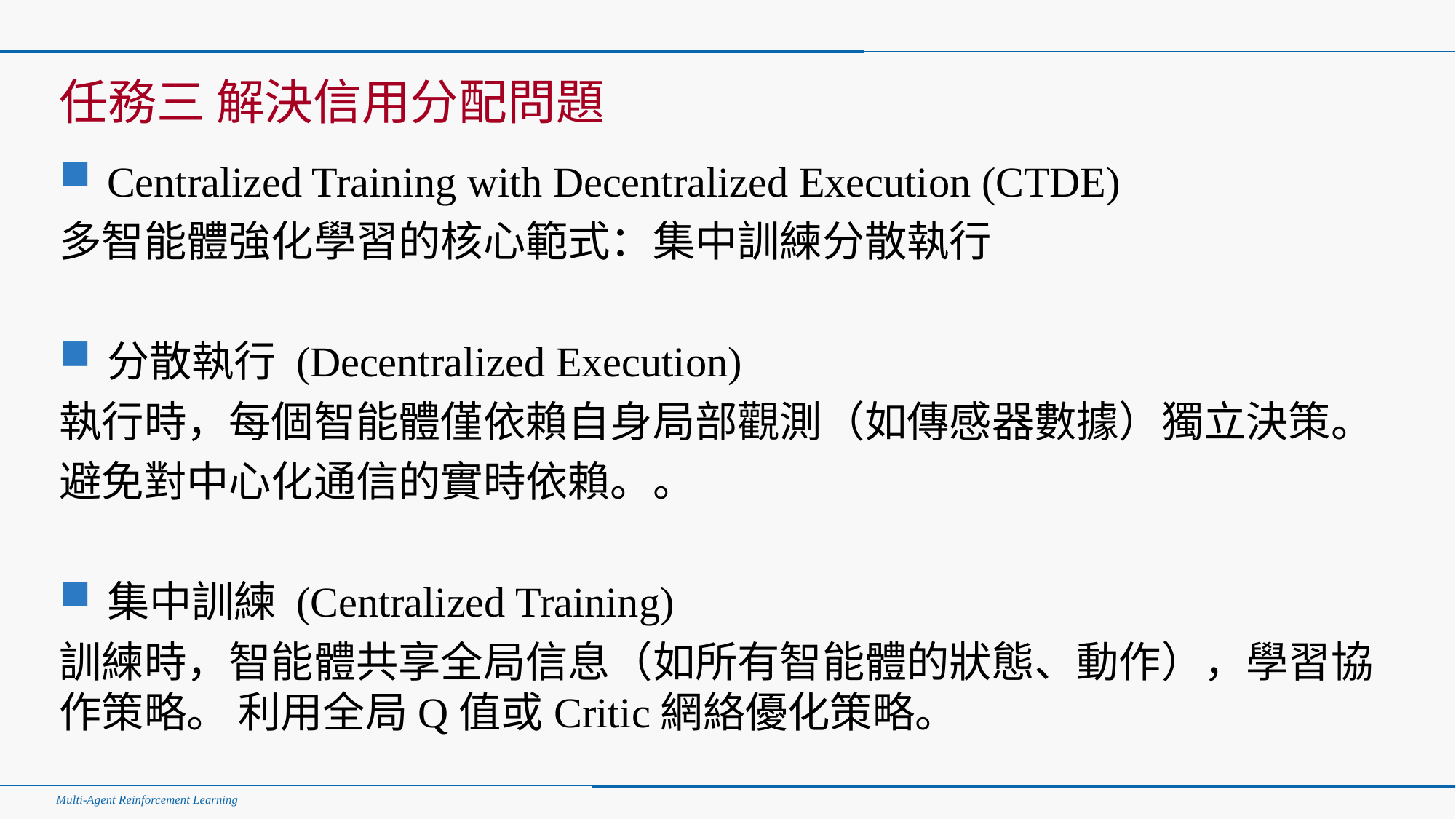

#
任務三 解決信用分配問題
Centralized Training with Decentralized Execution (CTDE)
多智能體強化學習的核心範式：集中訓練分散執行

分散執行 (Decentralized Execution)
執行時，每個智能體僅依賴自身局部觀測（如傳感器數據）獨立決策。
避免對中心化通信的實時依賴。。

集中訓練 (Centralized Training)
訓練時，智能體共享全局信息（如所有智能體的狀態、動作），學習協作策略。 利用全局Q值或Critic網絡優化策略。

51